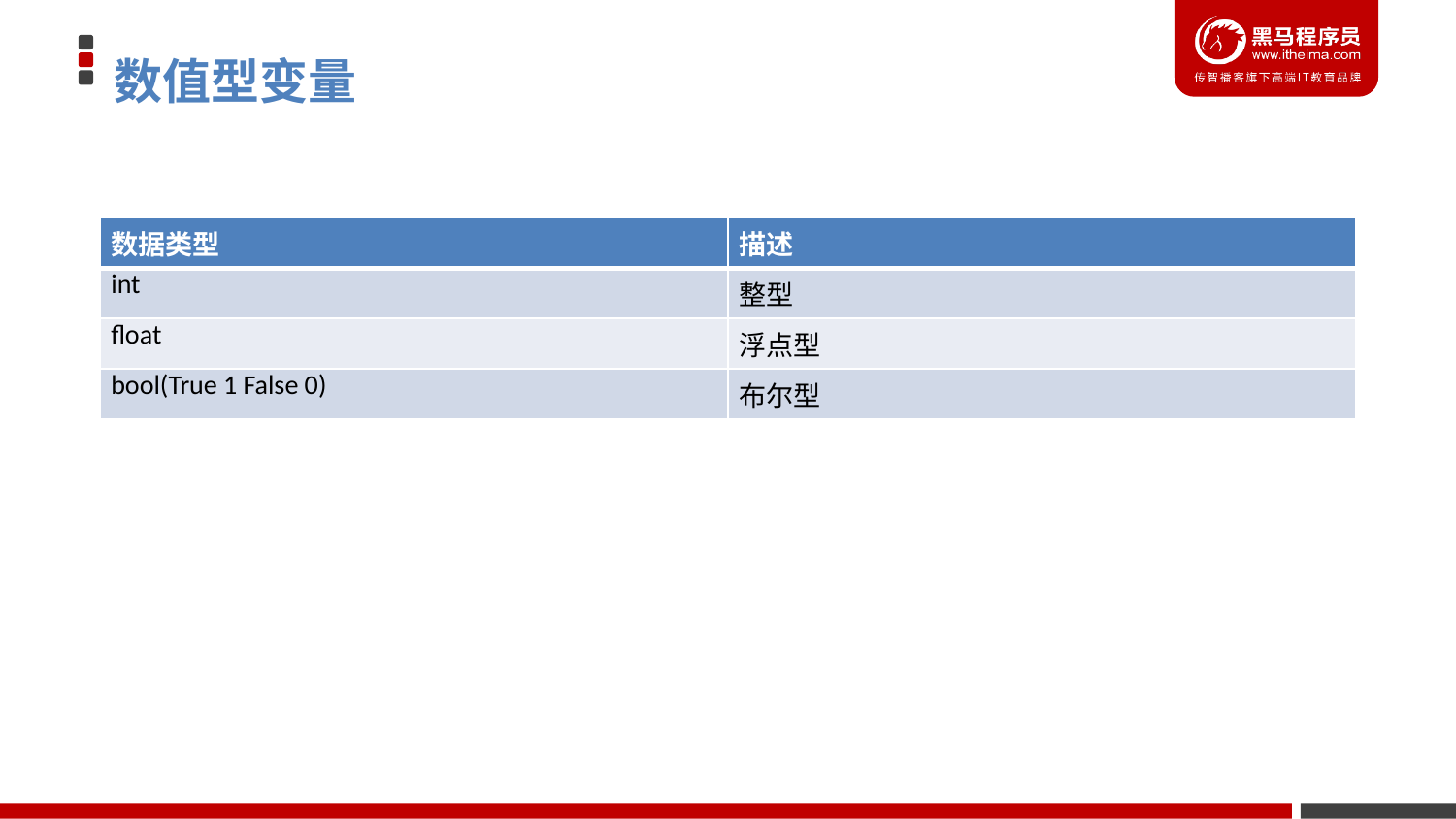

# 数值型变量
| 数据类型 | 描述 |
| --- | --- |
| int | 整型 |
| float | 浮点型 |
| bool(True 1 False 0) | 布尔型 |